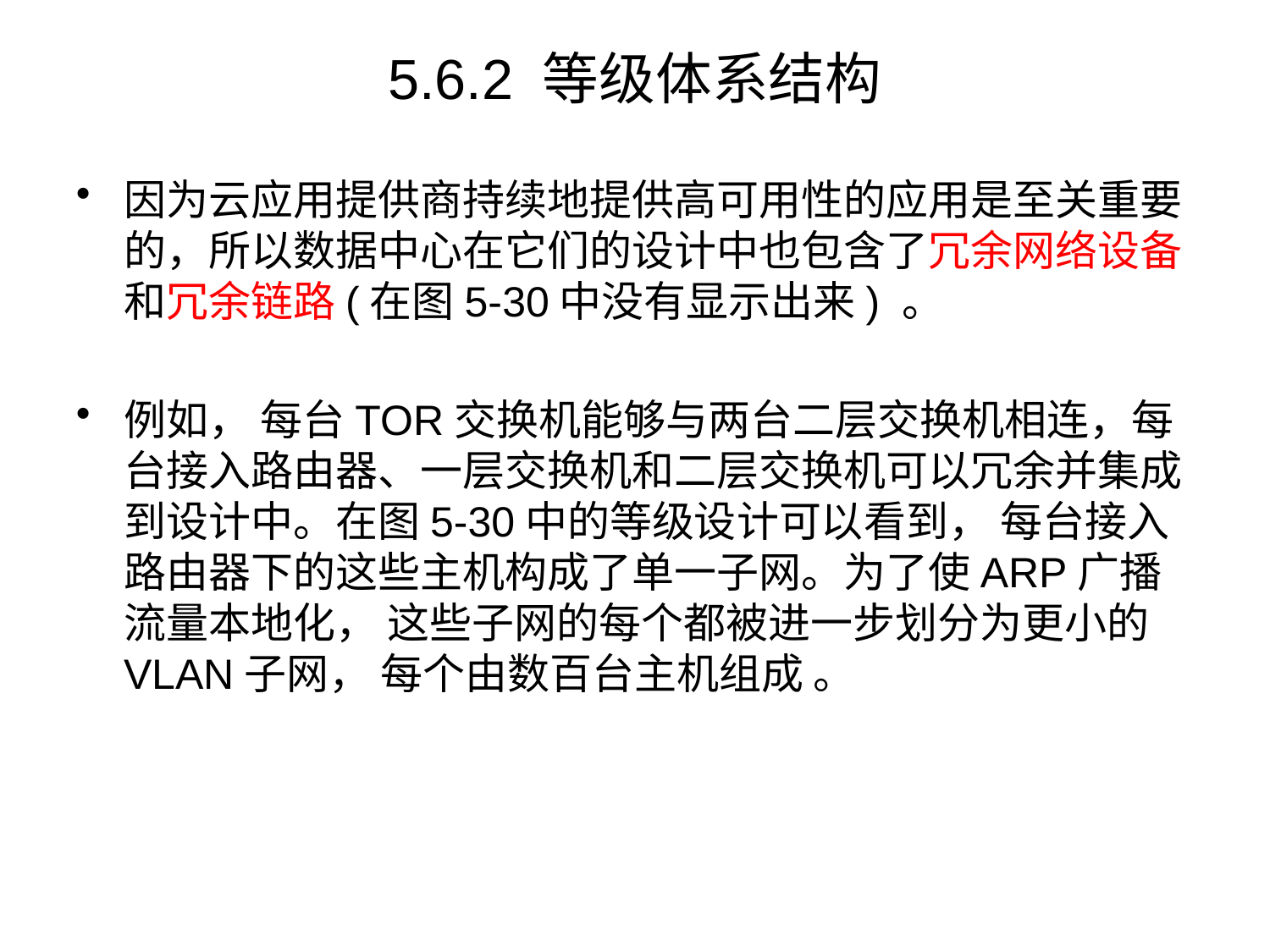

# 5.6.2 等级体系结构
因为云应用提供商持续地提供高可用性的应用是至关重要的，所以数据中心在它们的设计中也包含了冗余网络设备和冗余链路(在图5-30中没有显示出来) 。

例如， 每台TOR交换机能够与两台二层交换机相连，每台接入路由器、一层交换机和二层交换机可以冗余并集成到设计中。在图5-30中的等级设计可以看到， 每台接入路由器下的这些主机构成了单一子网。为了使ARP广播流量本地化， 这些子网的每个都被进一步划分为更小的VLAN子网， 每个由数百台主机组成 。